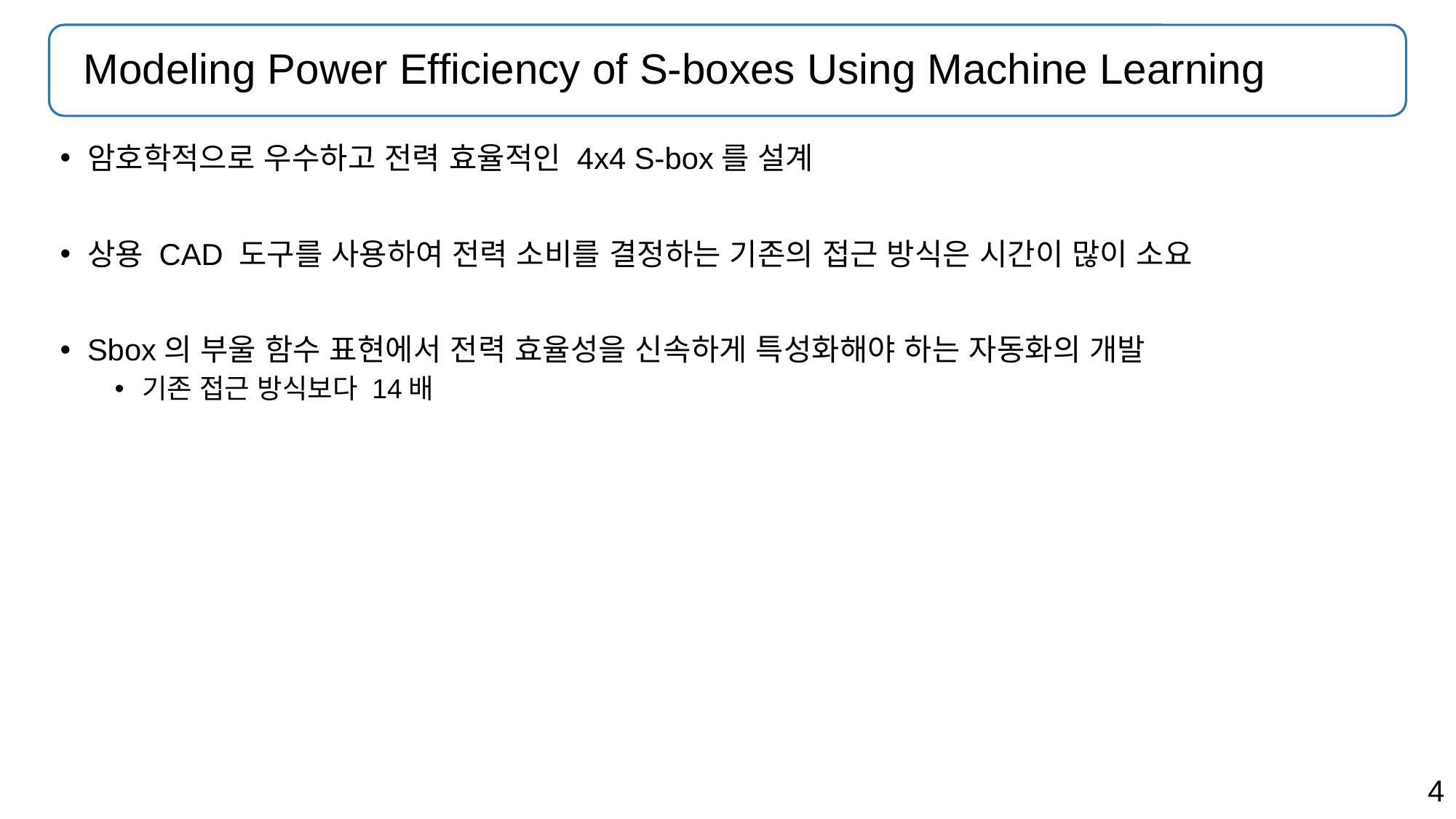

# Modeling Power Efficiency of S-boxes Using Machine Learning
암호학적으로 우수하고 전력 효율적인 4x4 S-box를 설계

상용 CAD 도구를 사용하여 전력 소비를 결정하는 기존의 접근 방식은 시간이 많이 소요

Sbox의 부울 함수 표현에서 전력 효율성을 신속하게 특성화해야 하는 자동화의 개발
기존 접근 방식보다 14배